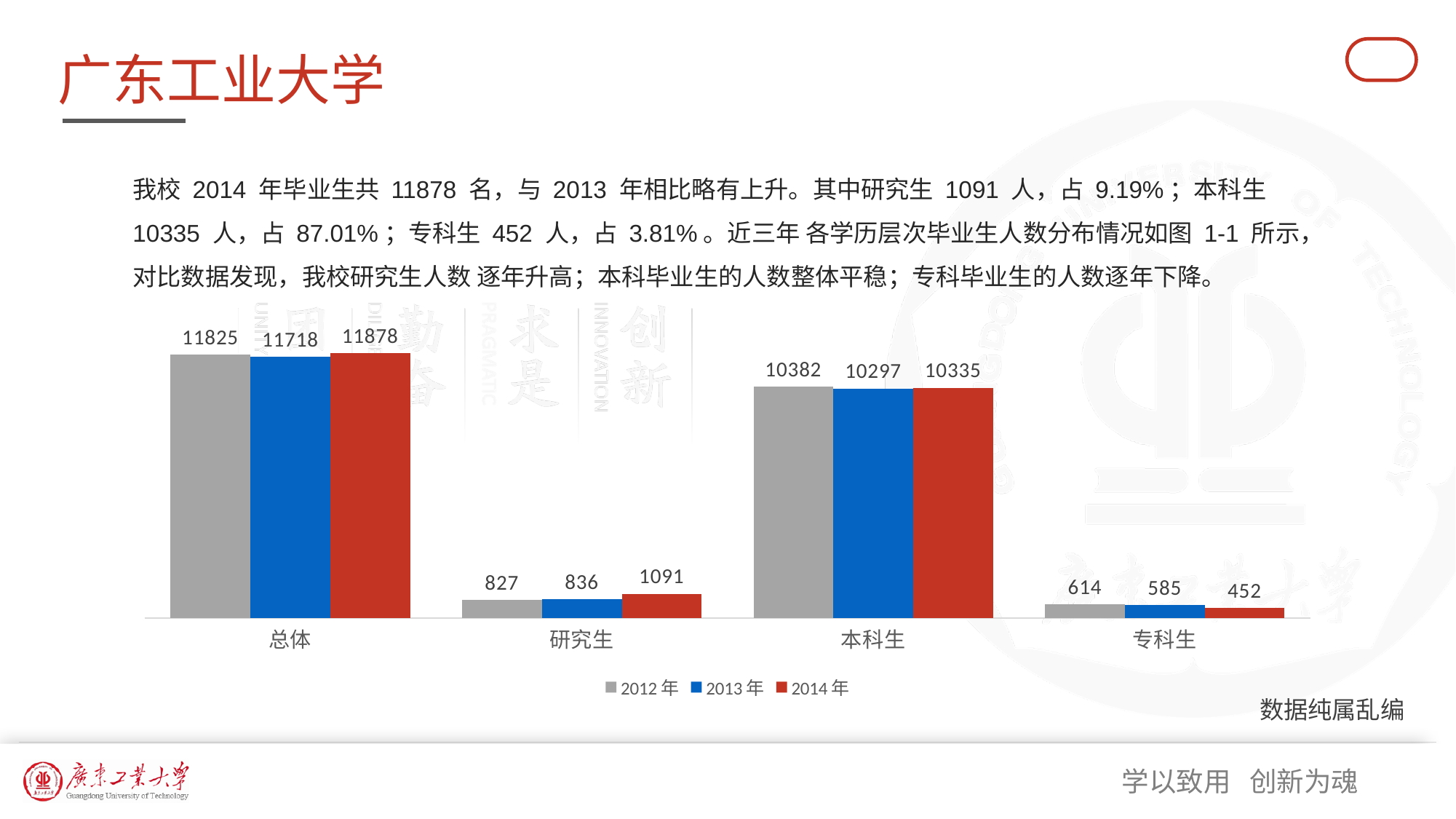

16
# 广东工业大学
我校 2014 年毕业生共 11878 名，与 2013 年相比略有上升。其中研究生 1091 人，占 9.19%；本科生 10335 人，占 87.01%；专科生 452 人，占 3.81%。近三年 各学历层次毕业生人数分布情况如图 1-1 所示，对比数据发现，我校研究生人数 逐年升高；本科毕业生的人数整体平稳；专科毕业生的人数逐年下降。

### Chart

| Category | 2012年 | 2013年 | 2014年 |
|---|---|---|---|
| 总体 | 11825.0 | 11718.0 | 11878.0 |
| 研究生 | 827.0 | 836.0 | 1091.0 |
| 本科生 | 10382.0 | 10297.0 | 10335.0 |
| 专科生 | 614.0 | 585.0 | 452.0 |
数据纯属乱编
使用说明：选择图表，右键“编辑数据”即可替换新增数据。